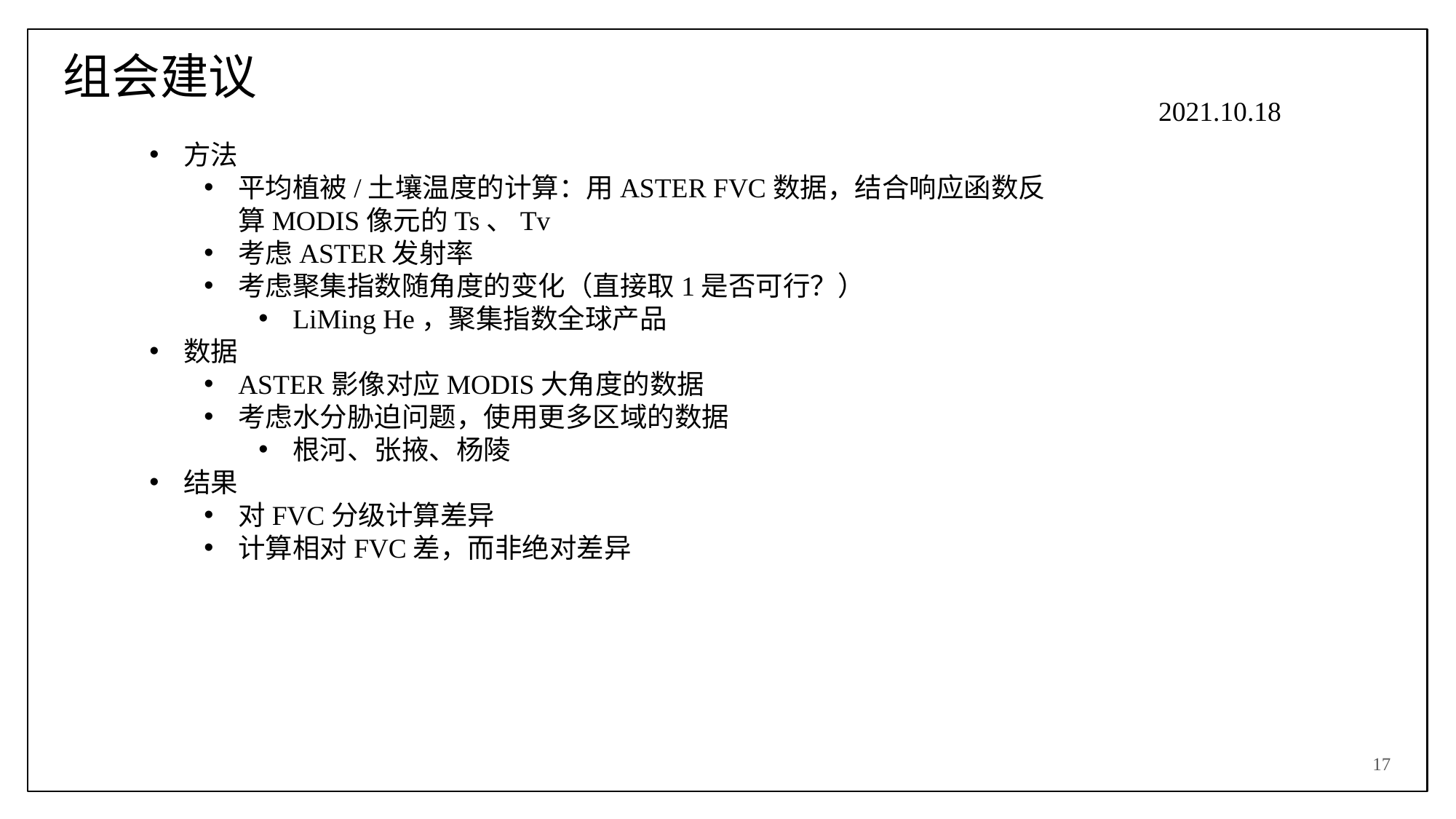

# 组会建议
2021.10.18
方法
平均植被/土壤温度的计算：用ASTER FVC数据，结合响应函数反算MODIS像元的Ts、Tv
考虑ASTER发射率
考虑聚集指数随角度的变化（直接取1是否可行？）
LiMing He，聚集指数全球产品
数据
ASTER影像对应MODIS大角度的数据
考虑水分胁迫问题，使用更多区域的数据
根河、张掖、杨陵
结果
对FVC分级计算差异
计算相对FVC差，而非绝对差异

17